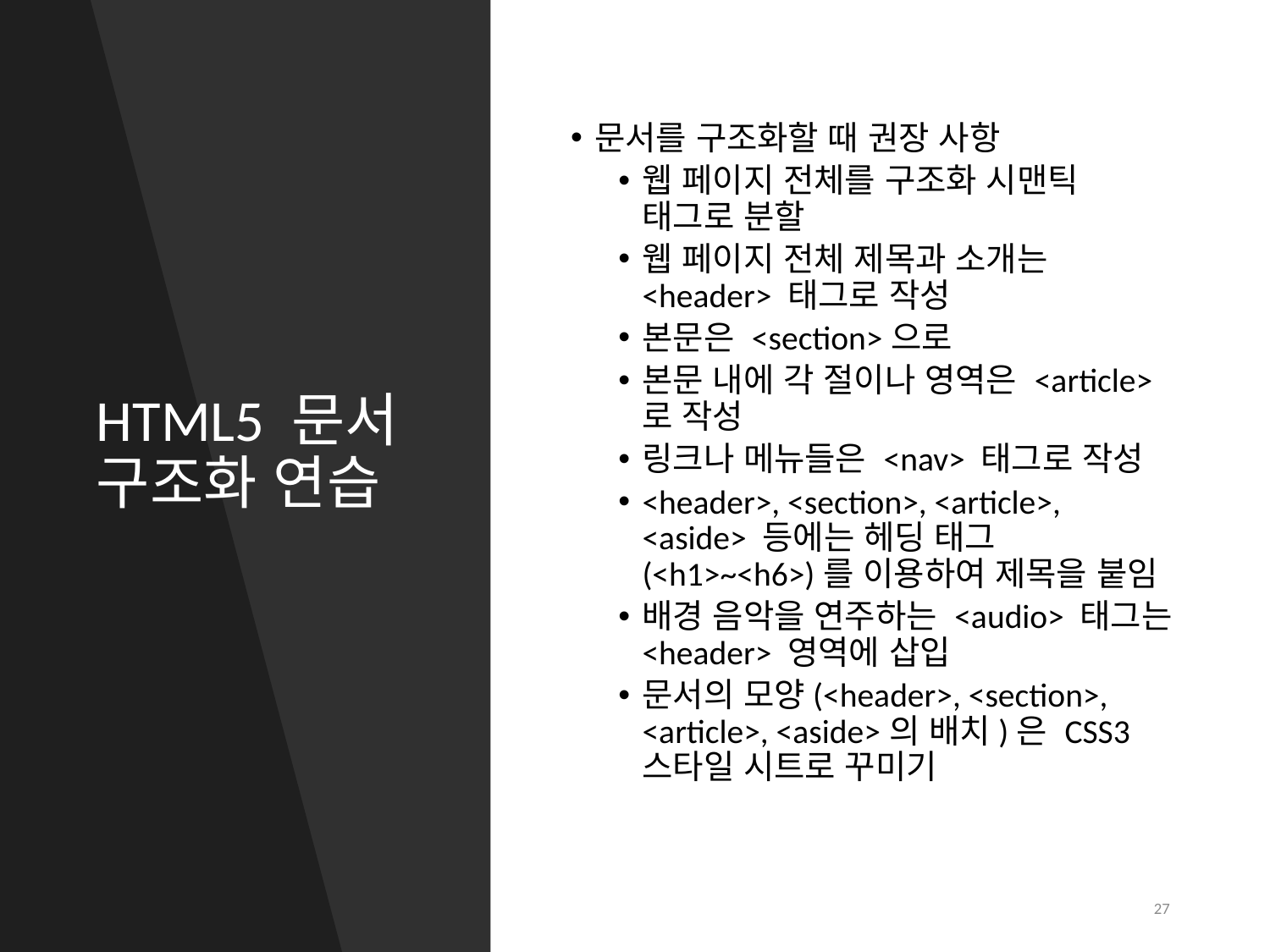

# HTML5 문서 구조화 연습
문서를 구조화할 때 권장 사항
웹 페이지 전체를 구조화 시맨틱 태그로 분할
웹 페이지 전체 제목과 소개는 <header> 태그로 작성
본문은 <section>으로
본문 내에 각 절이나 영역은 <article>로 작성
링크나 메뉴들은 <nav> 태그로 작성
<header>, <section>, <article>, <aside> 등에는 헤딩 태그(<h1>~<h6>)를 이용하여 제목을 붙임
배경 음악을 연주하는 <audio> 태그는 <header> 영역에 삽입
문서의 모양(<header>, <section>, <article>, <aside>의 배치)은 CSS3 스타일 시트로 꾸미기
27